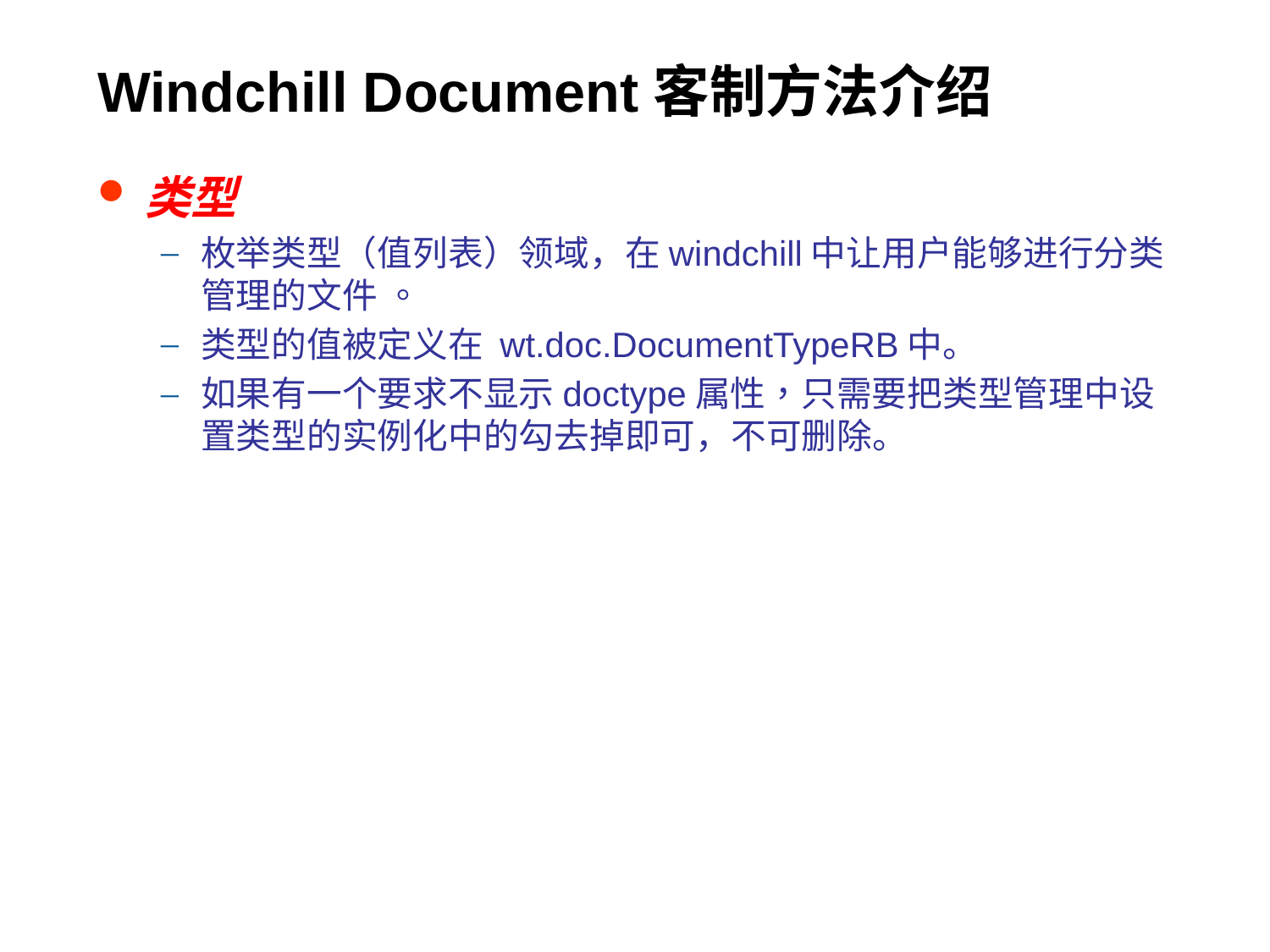

# Windchill Document客制方法介绍
类型
枚举类型（值列表）领域，在windchill中让用户能够进行分类管理的文件 。
类型的值被定义在 wt.doc.DocumentTypeRB中。
如果有一个要求不显示doctype属性，只需要把类型管理中设置类型的实例化中的勾去掉即可，不可删除。